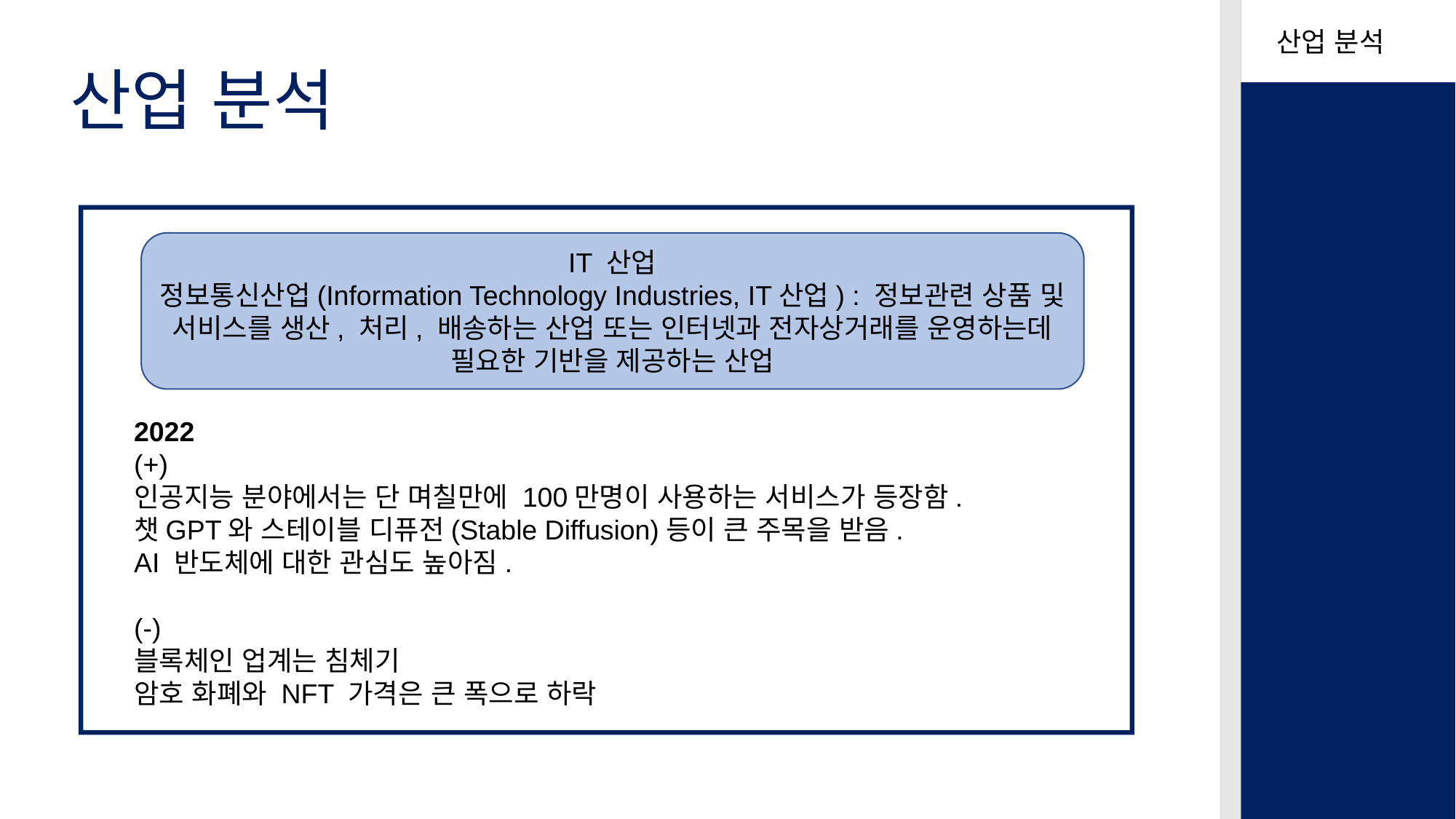

산업 분석
산업 분석

IT 산업
정보통신산업(Information Technology Industries, IT산업) : 정보관련 상품 및 서비스를 생산, 처리, 배송하는 산업 또는 인터넷과 전자상거래를 운영하는데 필요한 기반을 제공하는 산업
2022
(+)
인공지능 분야에서는 단 며칠만에 100만명이 사용하는 서비스가 등장함.
챗GPT와 스테이블 디퓨전(Stable Diffusion)등이 큰 주목을 받음.
AI 반도체에 대한 관심도 높아짐.

(-)
블록체인 업계는 침체기
암호 화폐와 NFT 가격은 큰 폭으로 하락